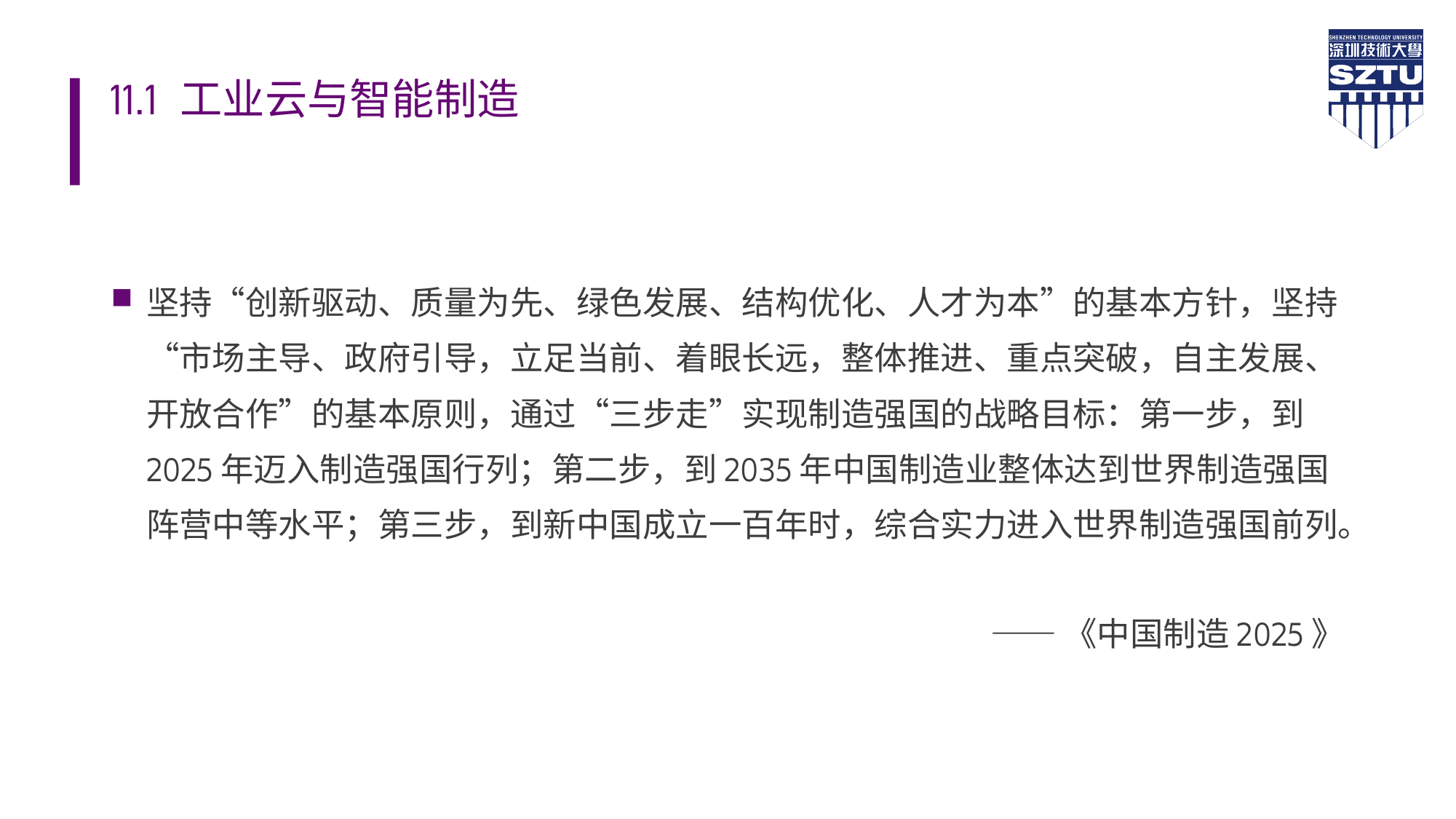

# 11.1 工业云与智能制造
坚持“创新驱动、质量为先、绿色发展、结构优化、人才为本”的基本方针，坚持“市场主导、政府引导，立足当前、着眼长远，整体推进、重点突破，自主发展、开放合作”的基本原则，通过“三步走”实现制造强国的战略目标：第一步，到2025年迈入制造强国行列；第二步，到2035年中国制造业整体达到世界制造强国阵营中等水平；第三步，到新中国成立一百年时，综合实力进入世界制造强国前列。

——《中国制造2025》